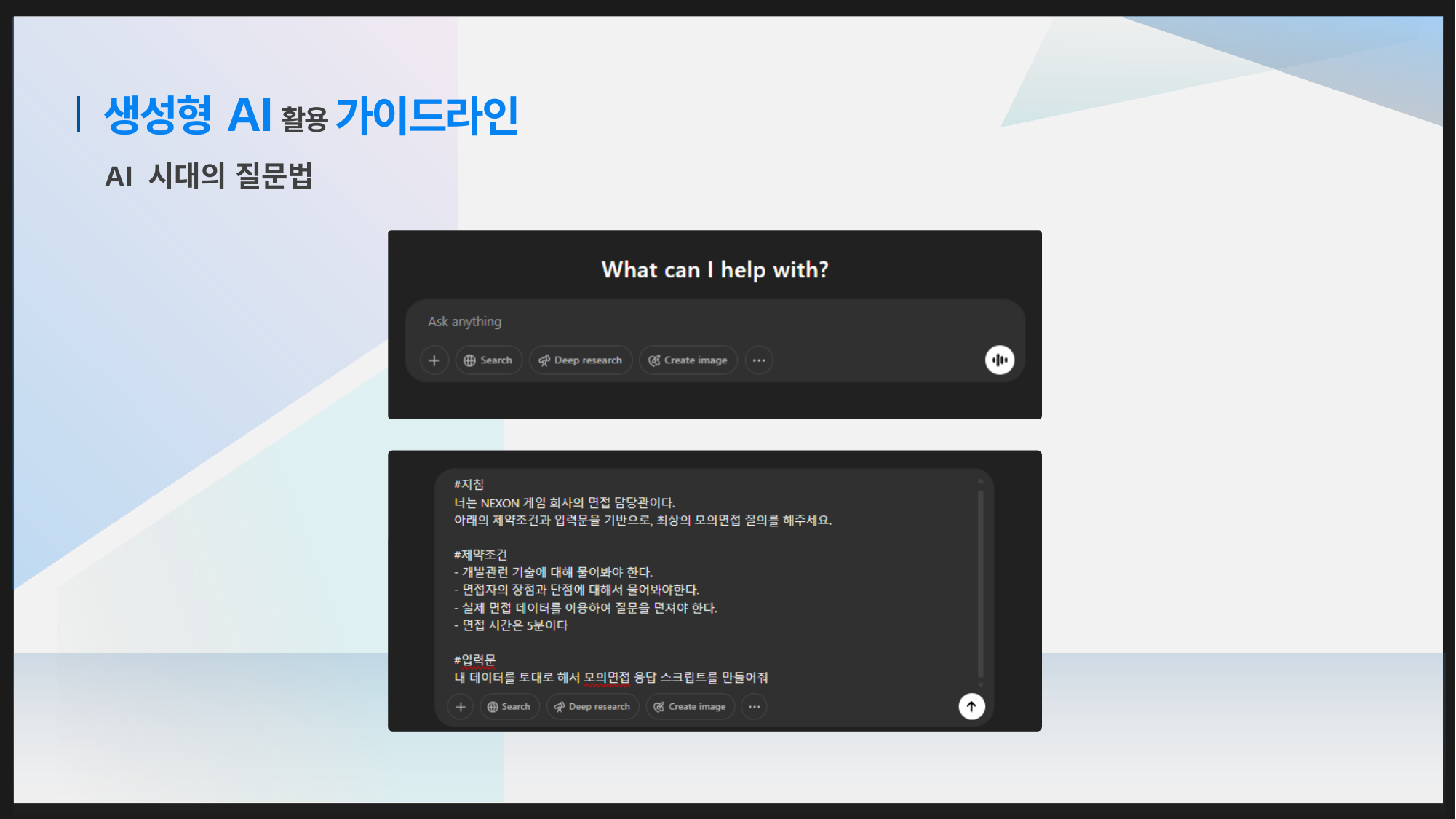

생성형
가이드라인
활용
AI
AI 시대의 질문법

MS등 주요 솔루션 기업들이 자체 기업 서비스에 ChatGPT를 적극 활용하고 있다.